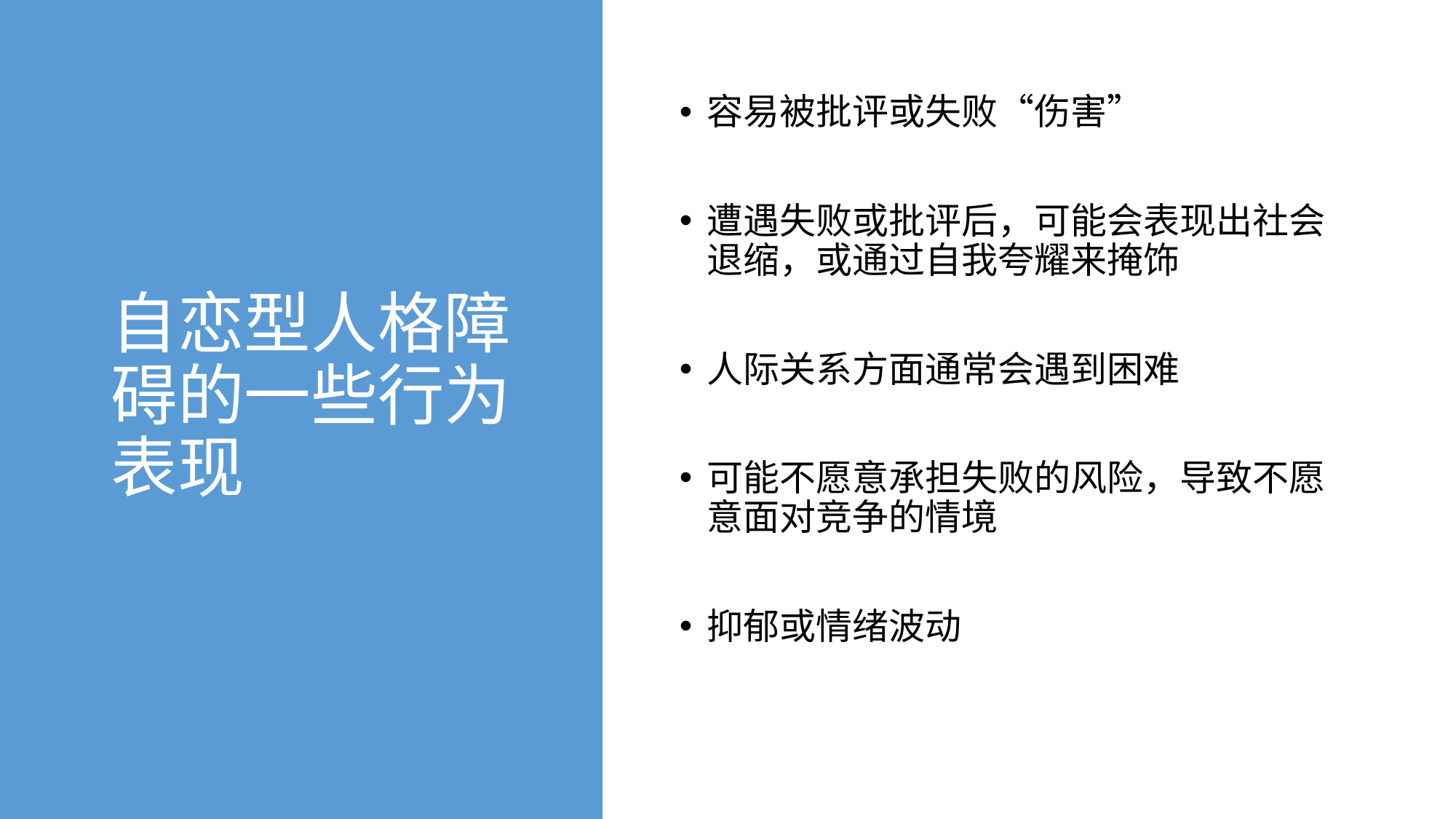

# 自恋型人格障碍的一些行为表现
容易被批评或失败“伤害”

遭遇失败或批评后，可能会表现出社会退缩，或通过自我夸耀来掩饰

人际关系方面通常会遇到困难

可能不愿意承担失败的风险，导致不愿意面对竞争的情境

抑郁或情绪波动